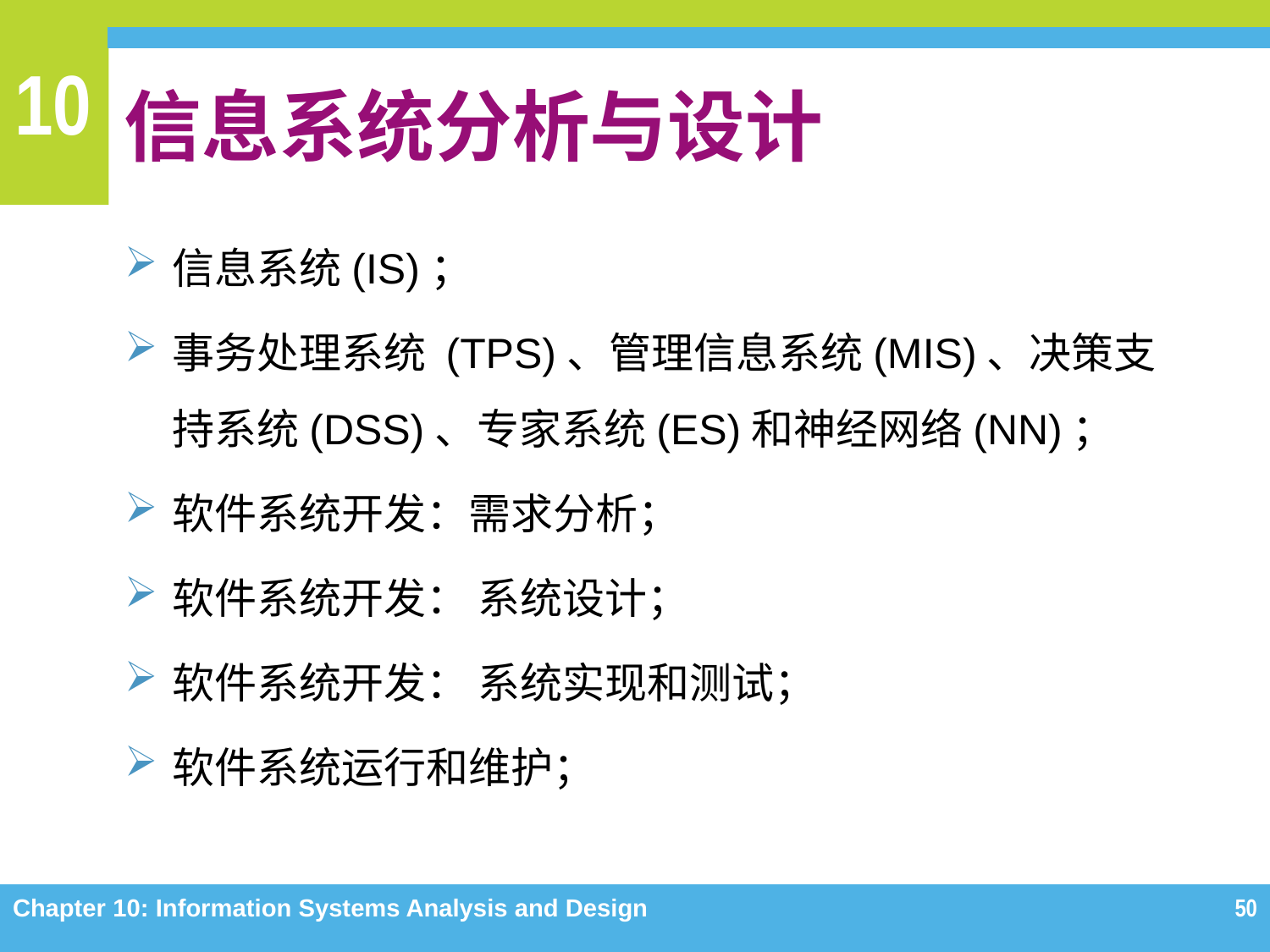

# 信息系统分析与设计
信息系统(IS)；
事务处理系统 (TPS)、管理信息系统(MIS)、决策支持系统(DSS)、专家系统(ES)和神经网络(NN)；
软件系统开发：需求分析；
软件系统开发： 系统设计；
软件系统开发： 系统实现和测试；
软件系统运行和维护；
Chapter 10: Information Systems Analysis and Design
50